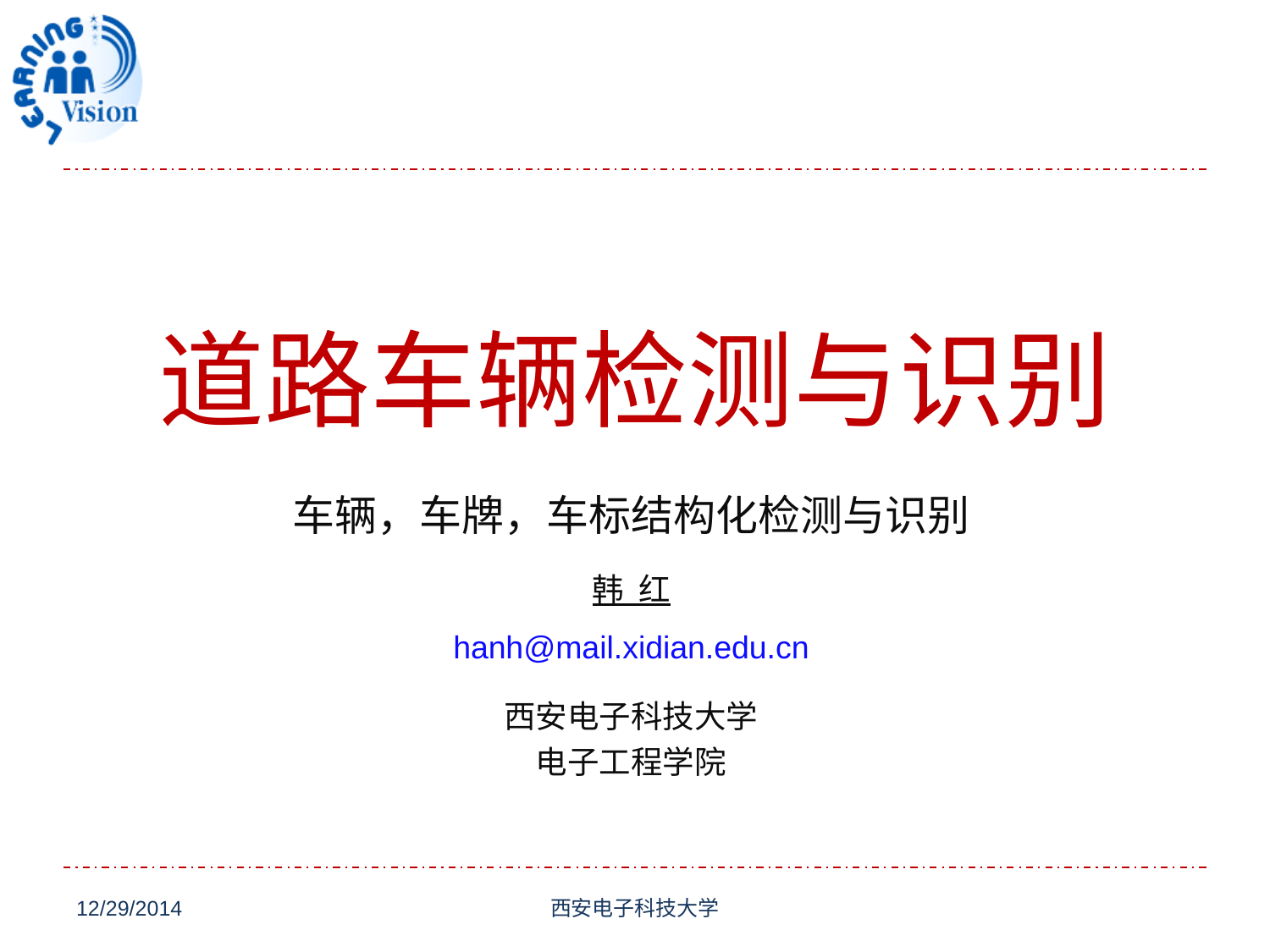

# 道路车辆检测与识别
| 车辆，车牌，车标结构化检测与识别 |
| --- |
| 韩 红 hanh@mail.xidian.edu.cn |
| 西安电子科技大学 电子工程学院 |
12/29/2014
西安电子科技大学